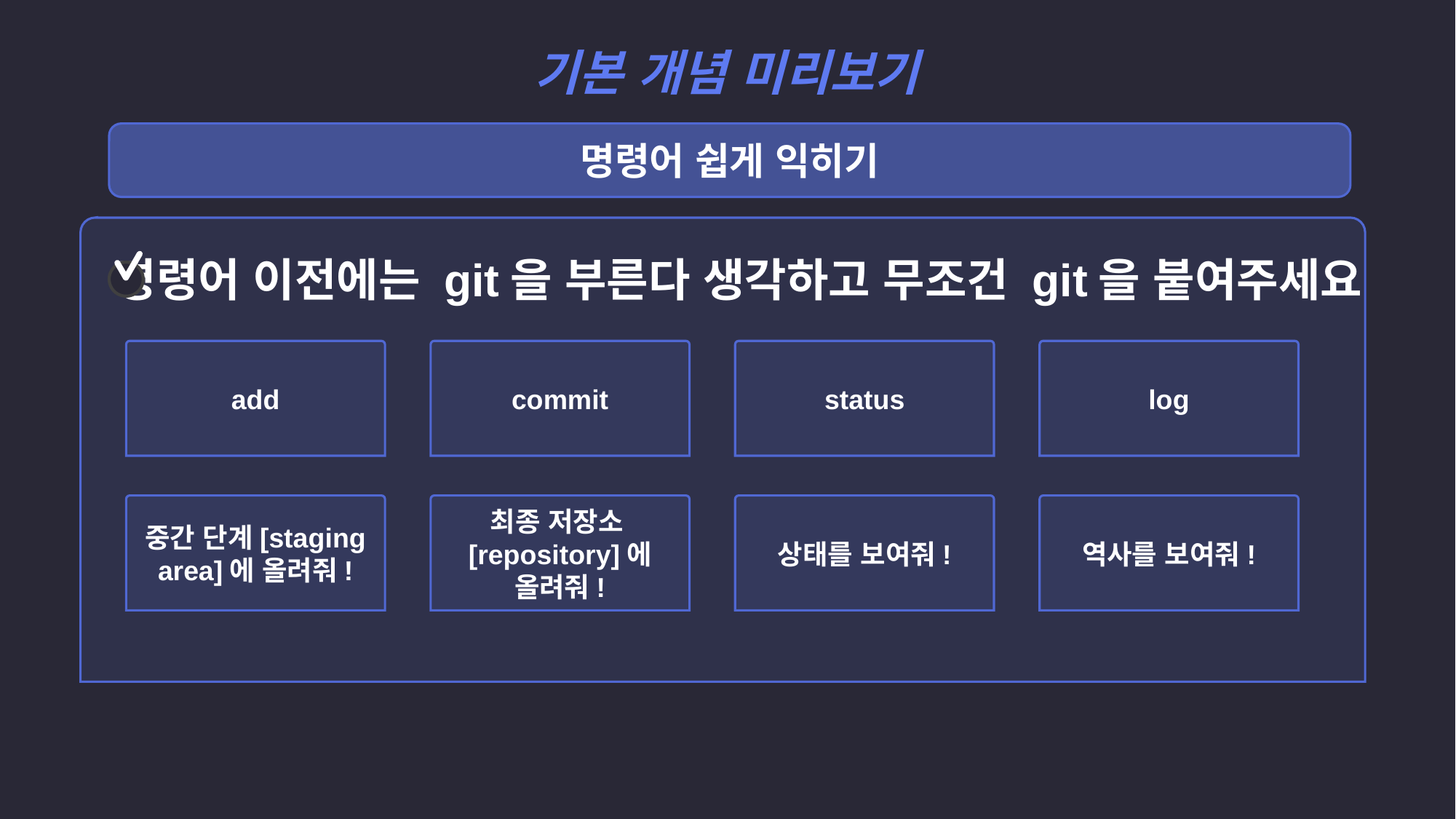

기본 개념 미리보기
명령어 쉽게 익히기

명령어 이전에는 git을 부른다 생각하고 무조건 git을 붙여주세요

add
commit
status
log
중간 단계[staging area]에 올려줘!
최종 저장소[repository]에 올려줘!
상태를 보여줘!
역사를 보여줘!